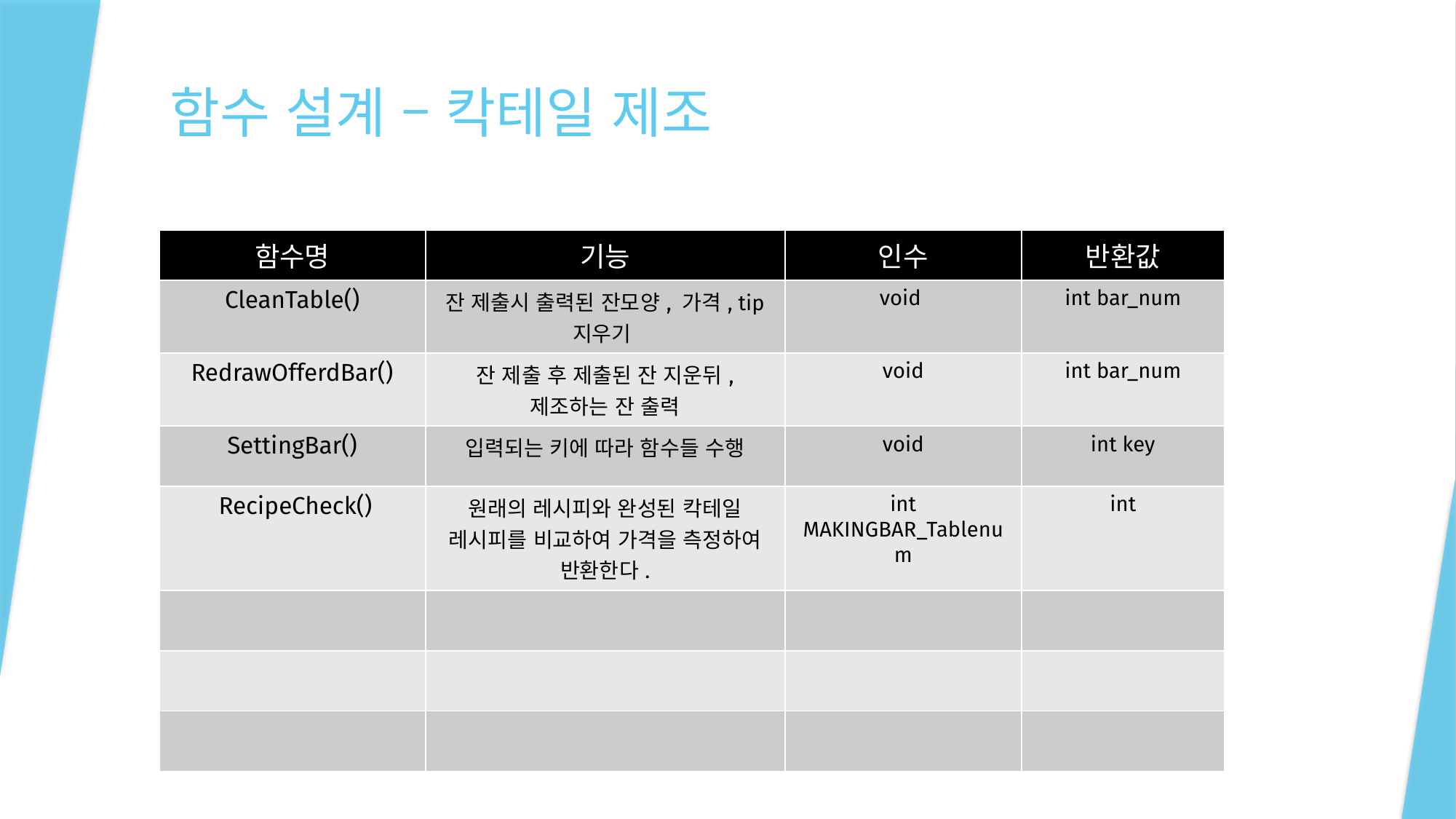

# 함수 설계 – 칵테일 제조
| 함수명 | 기능 | 인수 | 반환값 |
| --- | --- | --- | --- |
| CleanTable() | 잔 제출시 출력된 잔모양, 가격, tip 지우기 | void | int bar\_num |
| RedrawOfferdBar() | 잔 제출 후 제출된 잔 지운뒤, 제조하는 잔 출력 | void | int bar\_num |
| SettingBar() | 입력되는 키에 따라 함수들 수행 | void | int key |
| RecipeCheck() | 원래의 레시피와 완성된 칵테일 레시피를 비교하여 가격을 측정하여 반환한다. | int MAKINGBAR\_Tablenum | int |
|  |  |  |  |
|  |  |  |  |
|  |  |  |  |